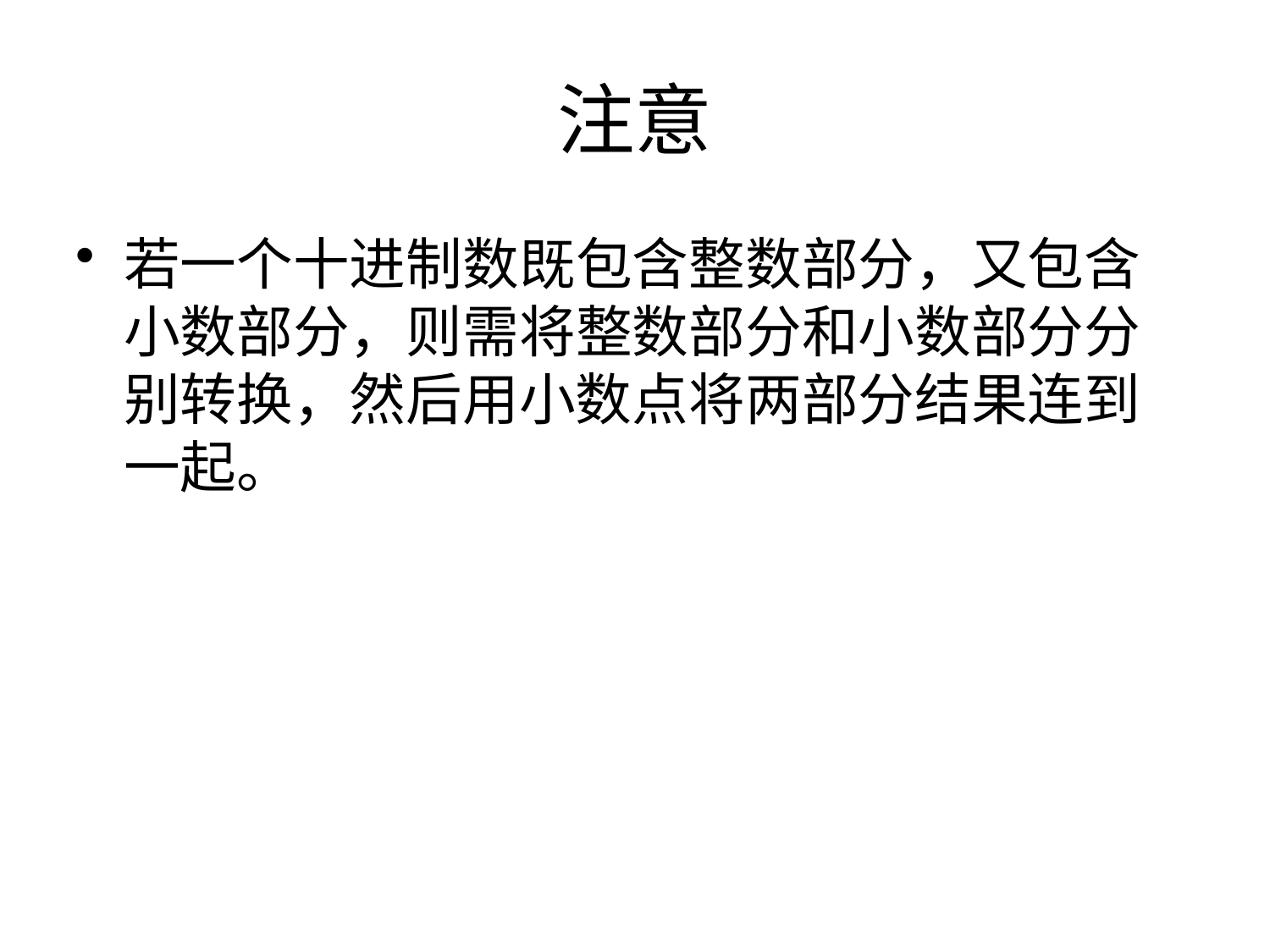

# 注意
若一个十进制数既包含整数部分，又包含小数部分，则需将整数部分和小数部分分别转换，然后用小数点将两部分结果连到一起。